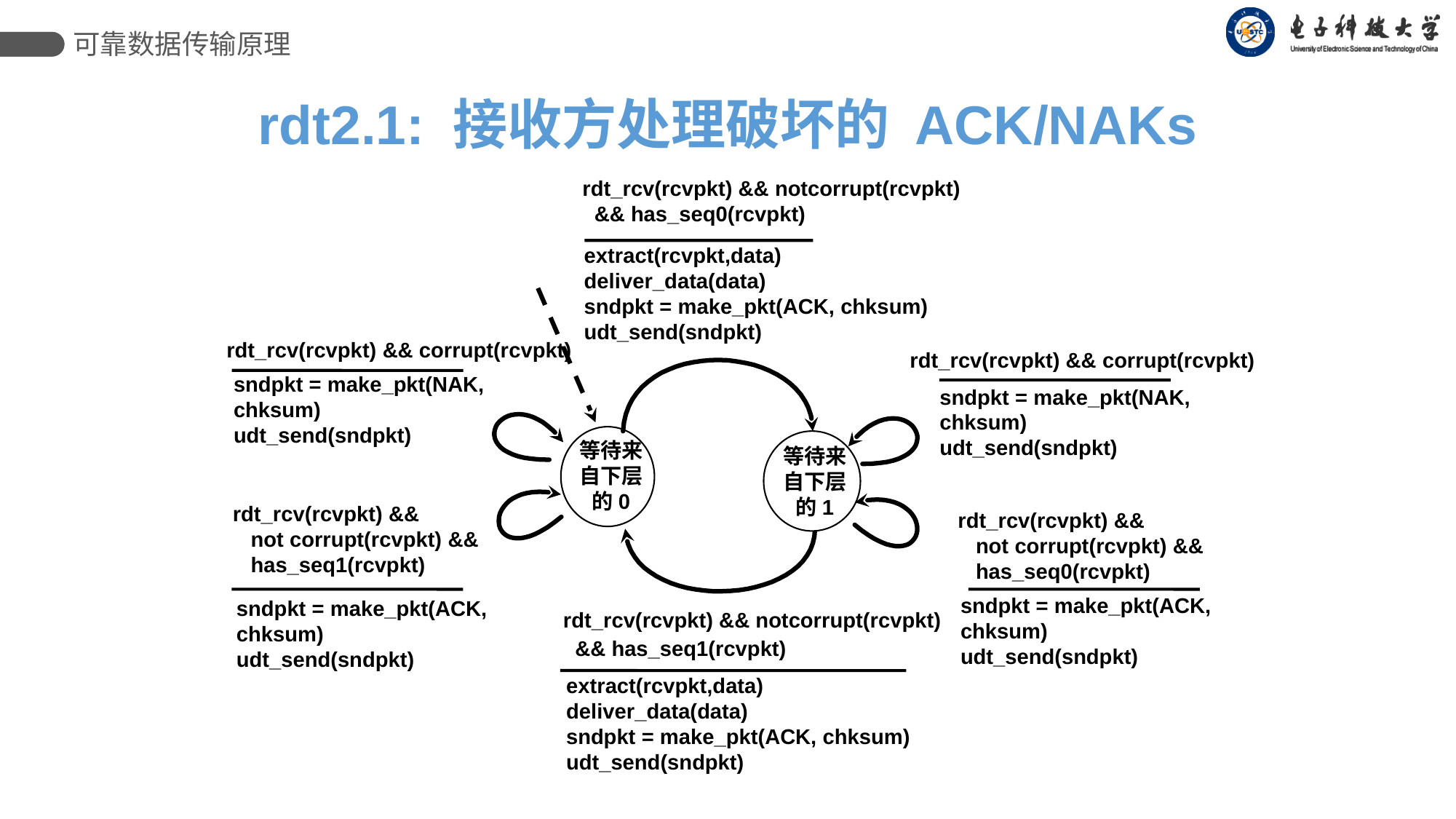

可靠数据传输原理

rdt2.1: 接收方处理破坏的 ACK/NAKs
rdt_rcv(rcvpkt) && notcorrupt(rcvpkt)
  && has_seq0(rcvpkt)
extract(rcvpkt,data)
deliver_data(data)
sndpkt = make_pkt(ACK, chksum)
udt_send(sndpkt)

rdt_rcv(rcvpkt) && corrupt(rcvpkt)
rdt_rcv(rcvpkt) && corrupt(rcvpkt)

sndpkt = make_pkt(NAK, chksum)
udt_send(sndpkt)

sndpkt = make_pkt(NAK, chksum)
udt_send(sndpkt)

等待来自下层的0

等待来自下层的1

rdt_rcv(rcvpkt) &&
   not corrupt(rcvpkt) &&
   has_seq1(rcvpkt)

rdt_rcv(rcvpkt) &&
   not corrupt(rcvpkt) &&
   has_seq0(rcvpkt)

sndpkt = make_pkt(ACK, chksum)
udt_send(sndpkt)

sndpkt = make_pkt(ACK, chksum)
udt_send(sndpkt)
rdt_rcv(rcvpkt) && notcorrupt(rcvpkt)
  && has_seq1(rcvpkt)
extract(rcvpkt,data)
deliver_data(data)
sndpkt = make_pkt(ACK, chksum)
udt_send(sndpkt)